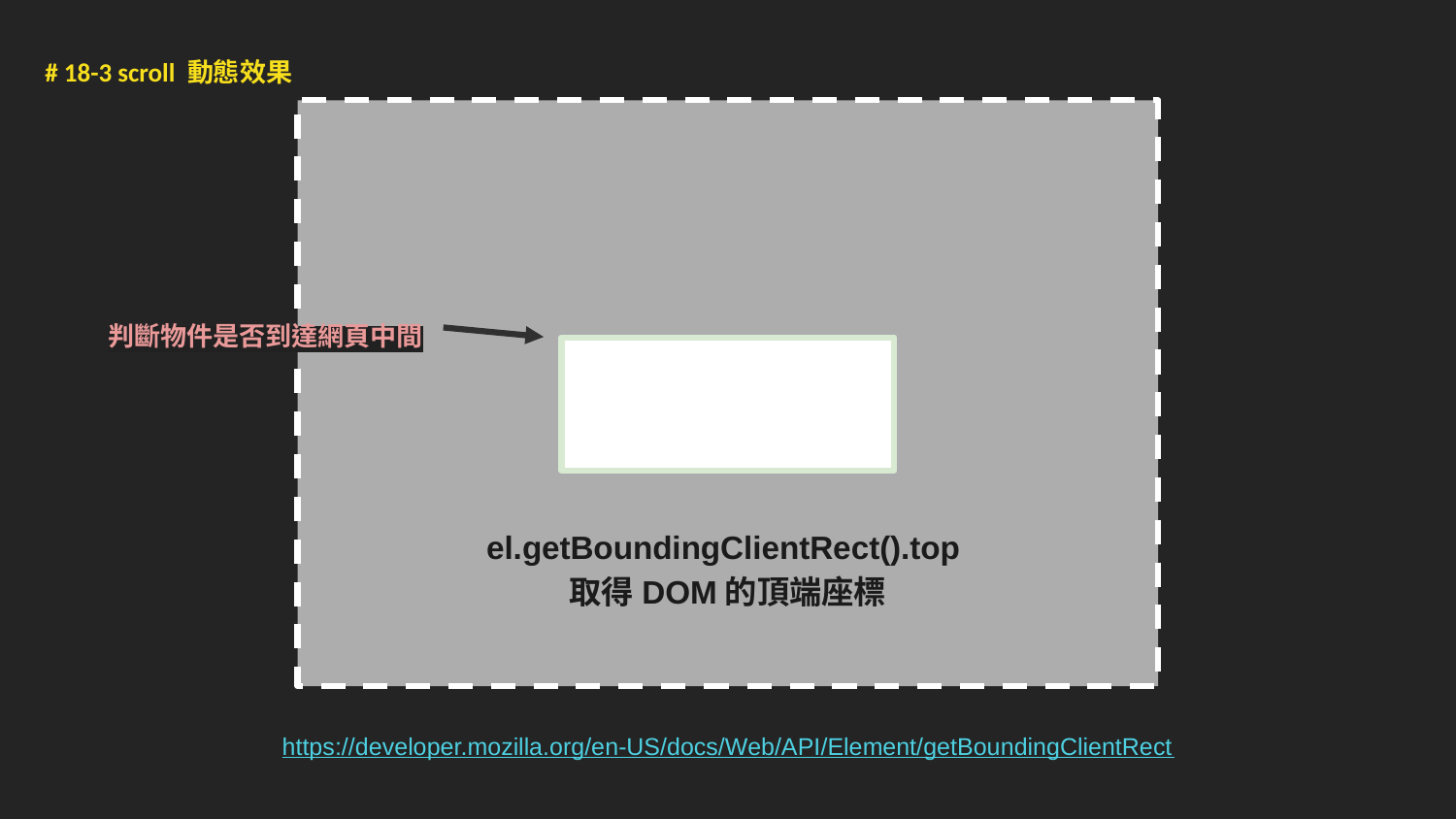

# 18-3 scroll 動態效果

判斷物件是否到達網頁中間

el.getBoundingClientRect().top  取得DOM的頂端座標
https://developer.mozilla.org/en-US/docs/Web/API/Element/getBoundingClientRect